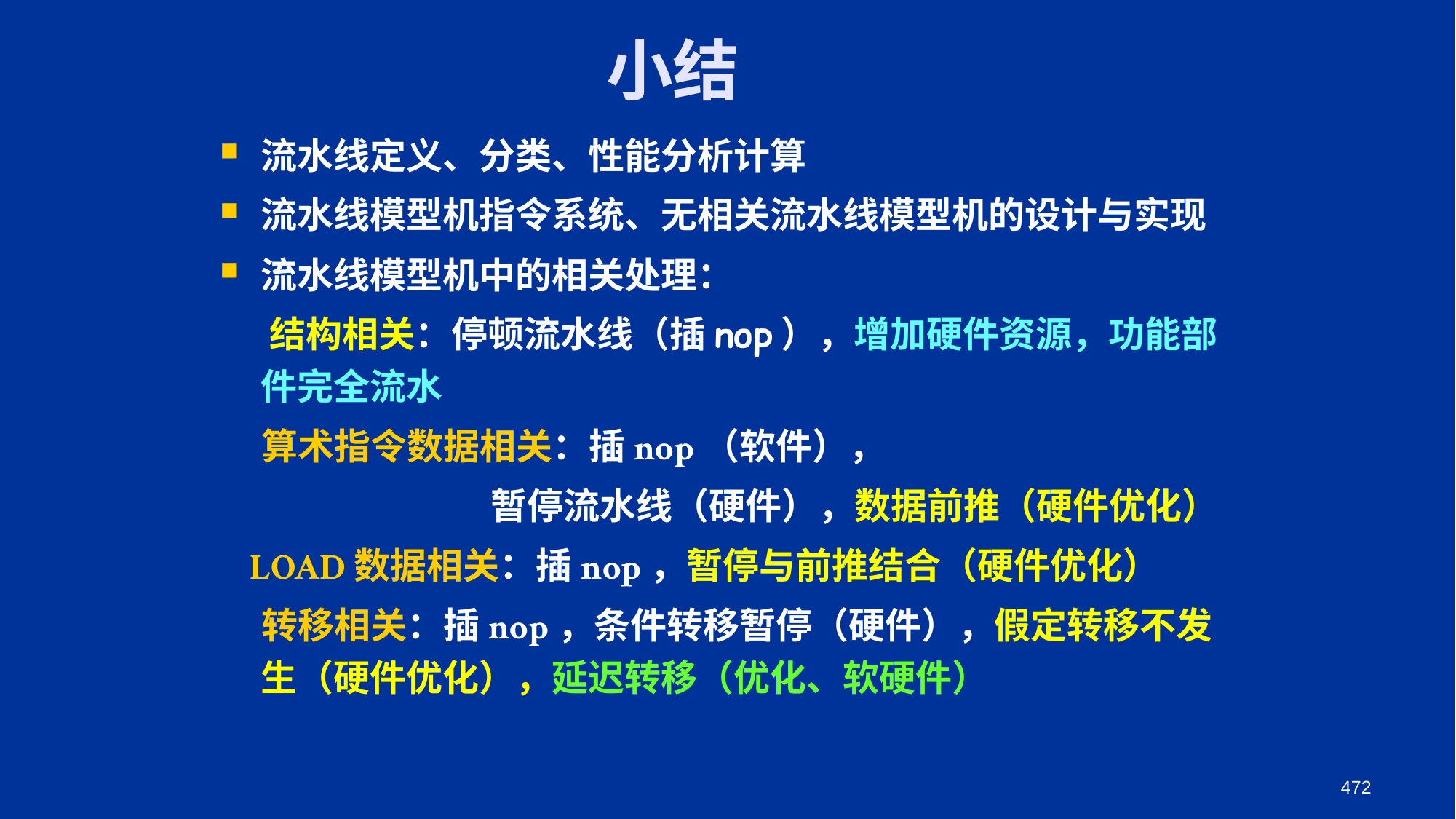

# 小结
流水线定义、分类、性能分析计算
流水线模型机指令系统、无相关流水线模型机的设计与实现
流水线模型机中的相关处理：
     结构相关：停顿流水线（插nop），增加硬件资源，功能部件完全流水
    算术指令数据相关：插nop（软件），
                                暂停流水线（硬件），数据前推（硬件优化）
    LOAD数据相关：插nop，暂停与前推结合（硬件优化）
    转移相关：插nop，条件转移暂停（硬件），假定转移不发生（硬件优化），延迟转移（优化、软硬件）
472